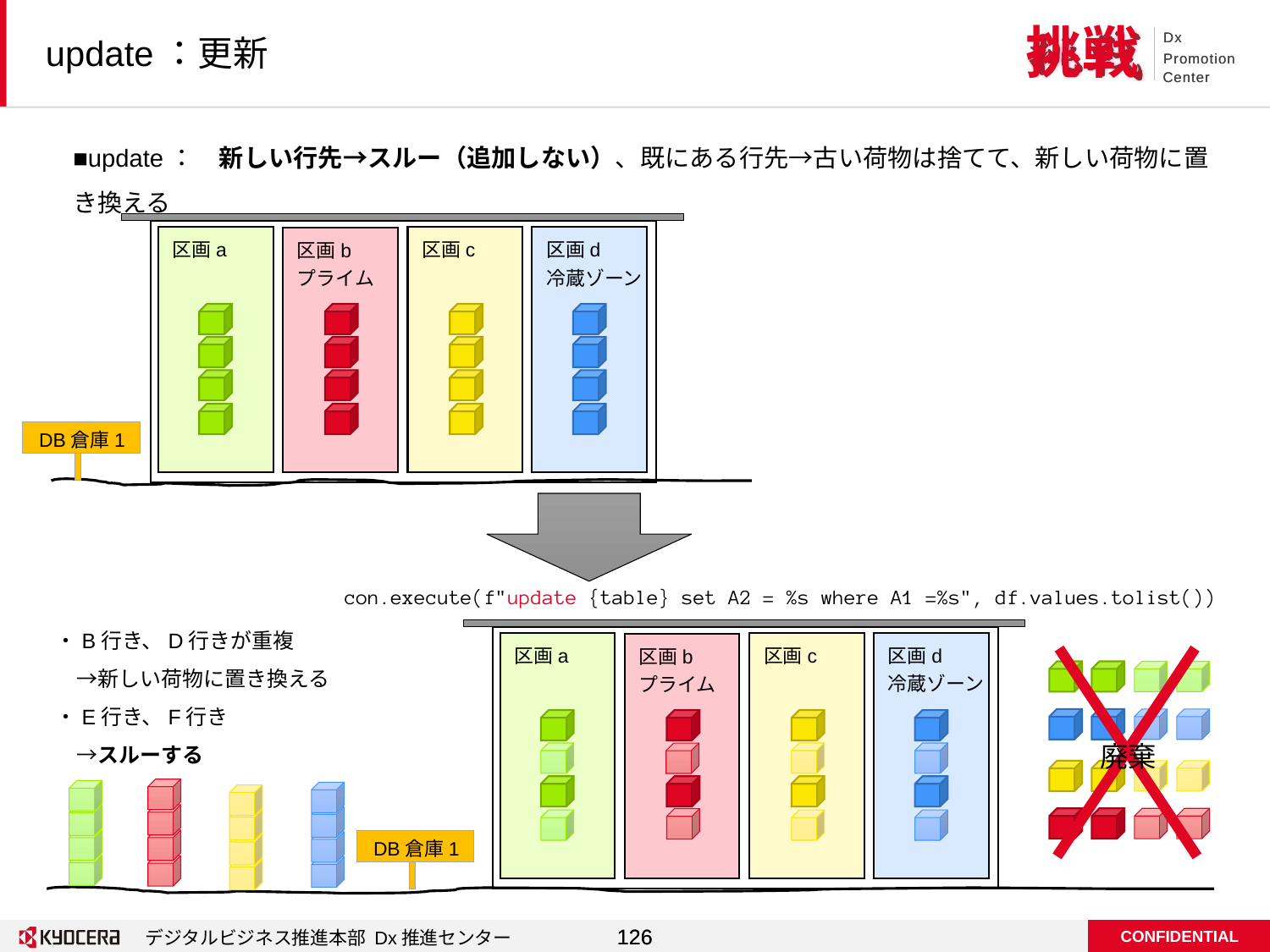

# update：更新
■update：　新しい行先→スルー（追加しない）、既にある行先→古い荷物は捨てて、新しい荷物に置き換える

区画a
区画c
区画d
冷蔵ゾーン
区画b
プライム

A

B

C

D

DB倉庫1

con.execute(f"update {table} set A2 = %s where A1 =%s", df.values.tolist())
・B行き、D行きが重複
　→新しい荷物に置き換える
・E行き、F行き
　→スルーする

区画a
区画c
区画d
冷蔵ゾーン
区画b
プライム
D
F
B
E
B
D
E
F

A

廃棄

B
D
F
B
E

C

B

D

B
D
E
F
D

E
DB倉庫1

F